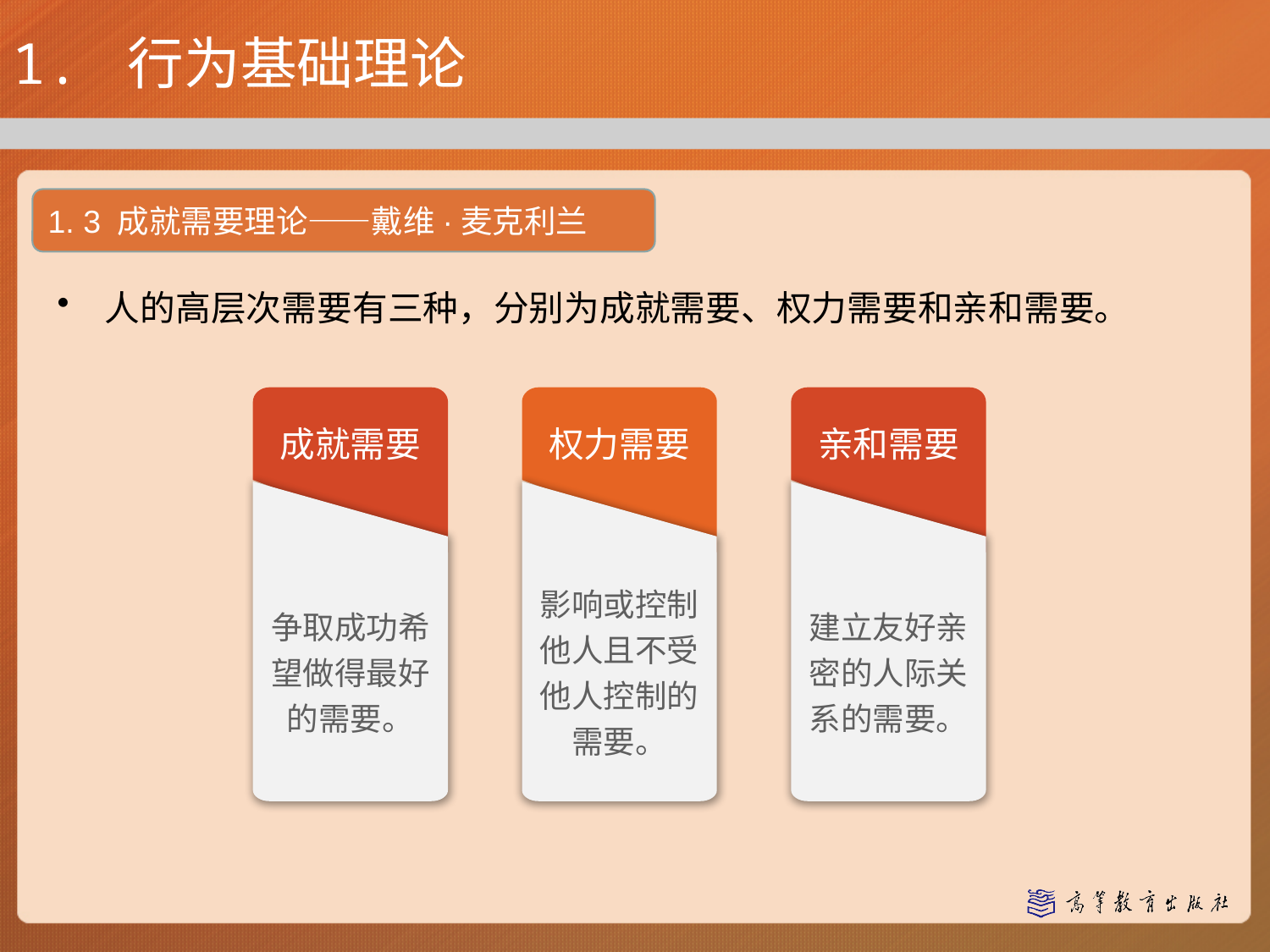

1. 行为基础理论
1. 3 成就需要理论——戴维·麦克利兰
人的高层次需要有三种，分别为成就需要、权力需要和亲和需要。

成就需要
争取成功希望做得最好的需要。
权力需要
影响或控制他人且不受他人控制的需要。
亲和需要
建立友好亲密的人际关系的需要。